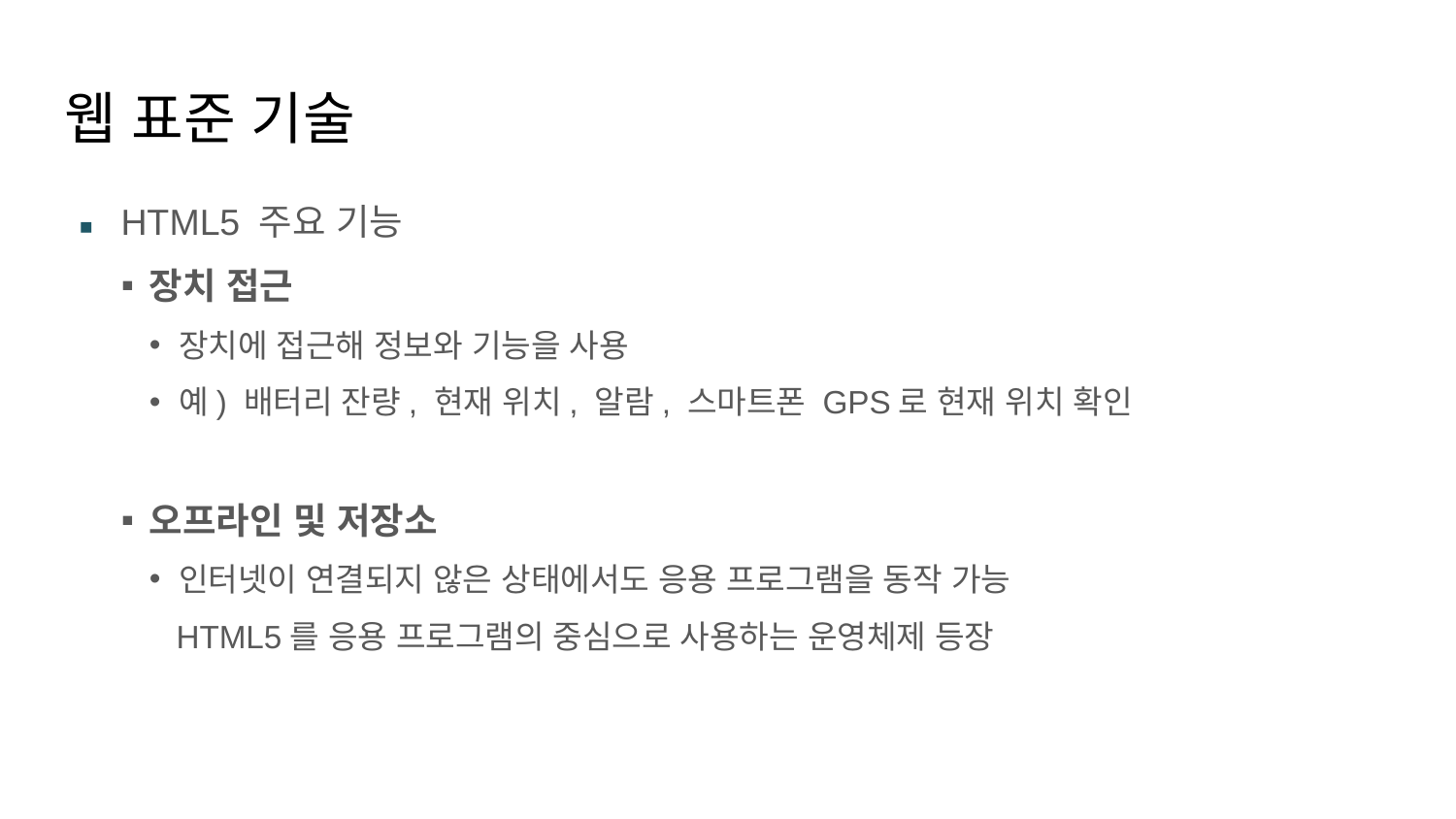

# 웹 표준 기술
HTML5 주요 기능
장치 접근
장치에 접근해 정보와 기능을 사용
예) 배터리 잔량, 현재 위치, 알람, 스마트폰 GPS로 현재 위치 확인

오프라인 및 저장소
인터넷이 연결되지 않은 상태에서도 응용 프로그램을 동작 가능
   HTML5를 응용 프로그램의 중심으로 사용하는 운영체제 등장